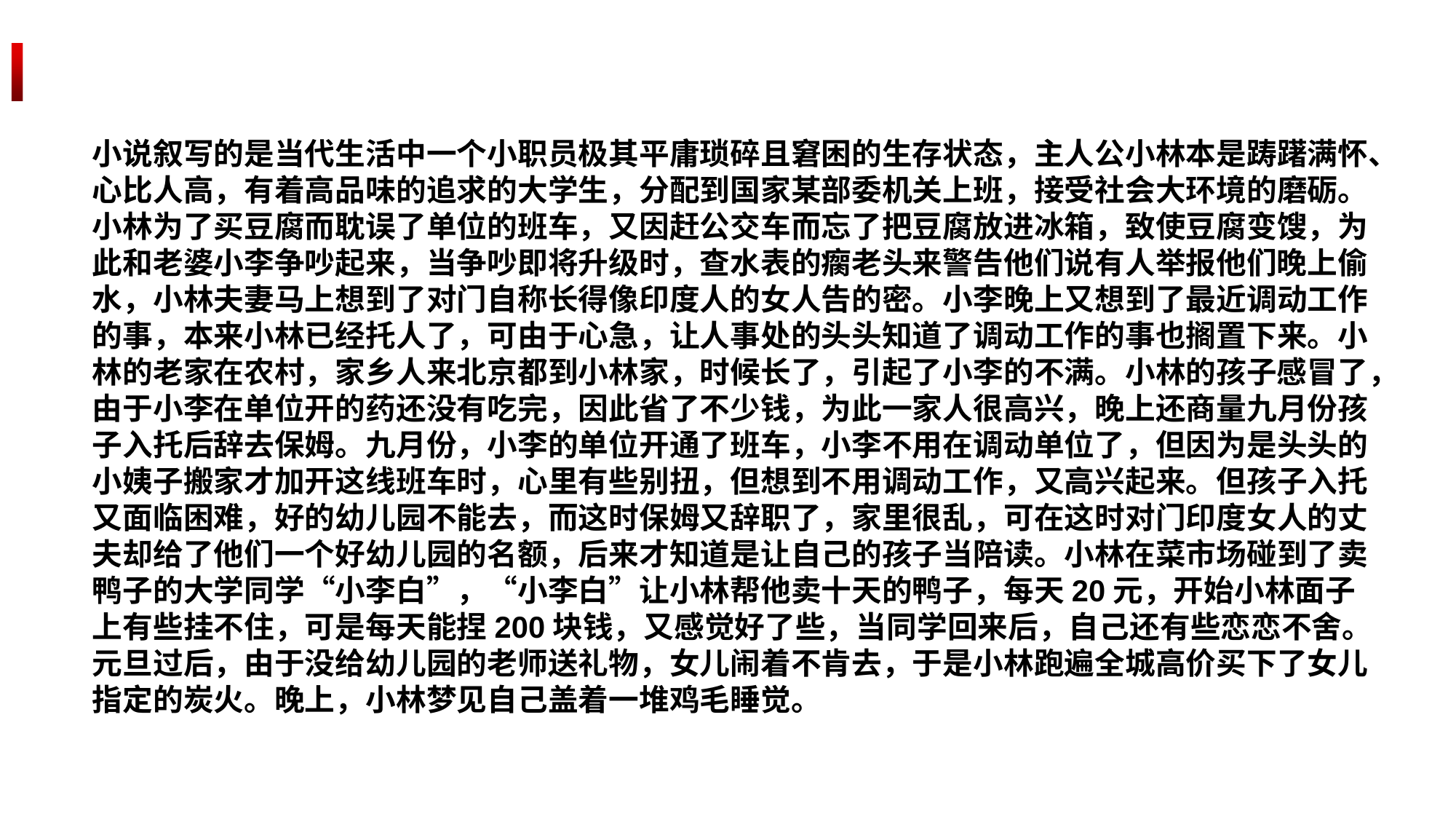

小说叙写的是当代生活中一个小职员极其平庸琐碎且窘困的生存状态，主人公小林本是踌躇满怀、心比人高，有着高品味的追求的大学生，分配到国家某部委机关上班，接受社会大环境的磨砺。
小林为了买豆腐而耽误了单位的班车，又因赶公交车而忘了把豆腐放进冰箱，致使豆腐变馊，为此和老婆小李争吵起来，当争吵即将升级时，查水表的瘸老头来警告他们说有人举报他们晚上偷水，小林夫妻马上想到了对门自称长得像印度人的女人告的密。小李晚上又想到了最近调动工作的事，本来小林已经托人了，可由于心急，让人事处的头头知道了调动工作的事也搁置下来。小林的老家在农村，家乡人来北京都到小林家，时候长了，引起了小李的不满。小林的孩子感冒了，由于小李在单位开的药还没有吃完，因此省了不少钱，为此一家人很高兴，晚上还商量九月份孩子入托后辞去保姆。九月份，小李的单位开通了班车，小李不用在调动单位了，但因为是头头的小姨子搬家才加开这线班车时，心里有些别扭，但想到不用调动工作，又高兴起来。但孩子入托又面临困难，好的幼儿园不能去，而这时保姆又辞职了，家里很乱，可在这时对门印度女人的丈夫却给了他们一个好幼儿园的名额，后来才知道是让自己的孩子当陪读。小林在菜市场碰到了卖鸭子的大学同学“小李白”，“小李白”让小林帮他卖十天的鸭子，每天20元，开始小林面子上有些挂不住，可是每天能捏200块钱，又感觉好了些，当同学回来后，自己还有些恋恋不舍。元旦过后，由于没给幼儿园的老师送礼物，女儿闹着不肯去，于是小林跑遍全城高价买下了女儿指定的炭火。晚上，小林梦见自己盖着一堆鸡毛睡觉。